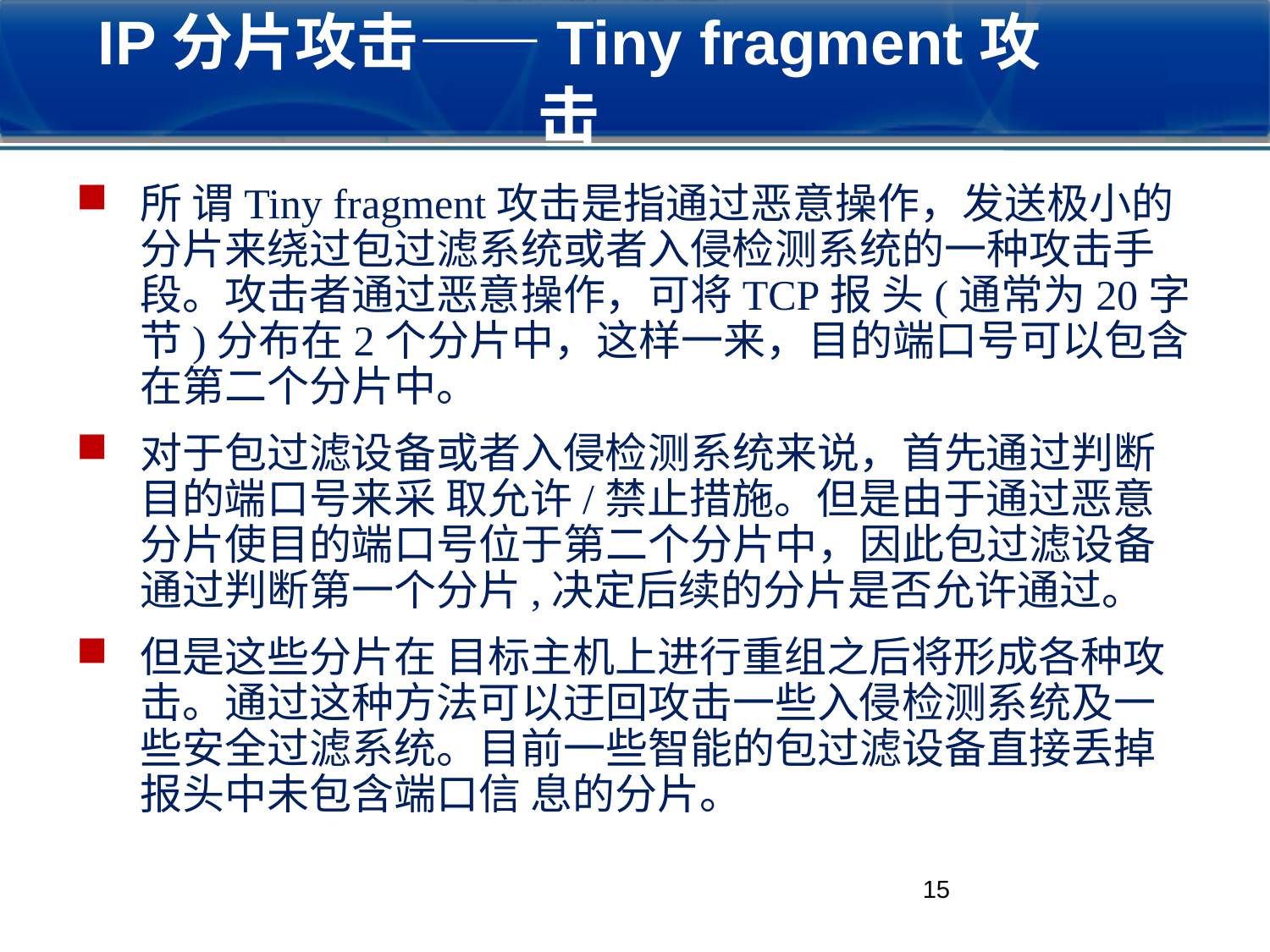

# IP分片攻击——Tiny fragment攻击
所 谓Tiny fragment攻击是指通过恶意操作，发送极小的分片来绕过包过滤系统或者入侵检测系统的一种攻击手段。攻击者通过恶意操作，可将TCP报 头(通常为20字节)分布在2个分片中，这样一来，目的端口号可以包含在第二个分片中。
对于包过滤设备或者入侵检测系统来说，首先通过判断目的端口号来采 取允许/禁止措施。但是由于通过恶意分片使目的端口号位于第二个分片中，因此包过滤设备通过判断第一个分片,决定后续的分片是否允许通过。
但是这些分片在 目标主机上进行重组之后将形成各种攻击。通过这种方法可以迂回攻击一些入侵检测系统及一些安全过滤系统。目前一些智能的包过滤设备直接丢掉报头中未包含端口信 息的分片。
15